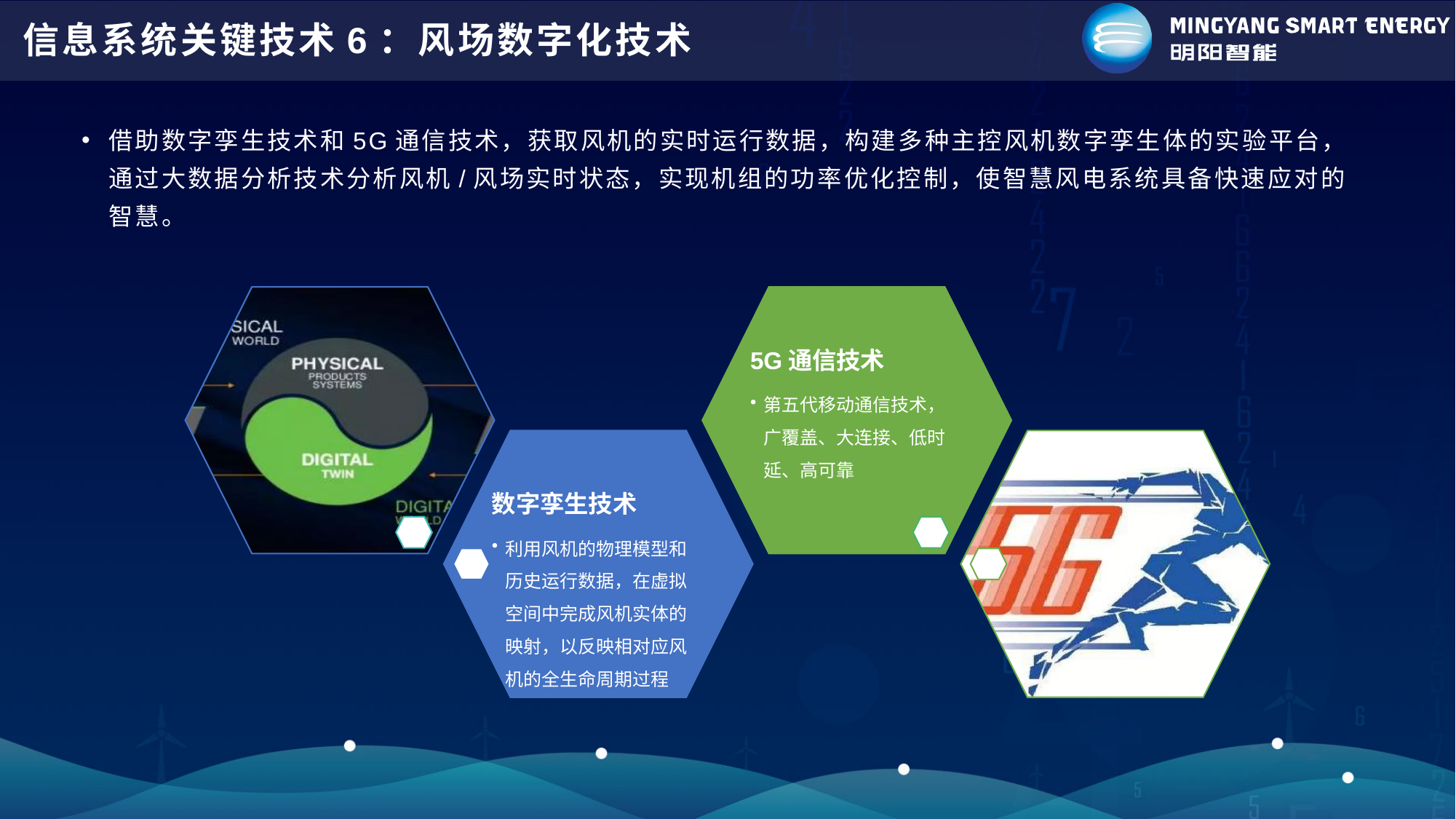

# 信息系统关键技术6：风场数字化技术
借助数字孪生技术和5G通信技术，获取风机的实时运行数据，构建多种主控风机数字孪生体的实验平台，通过大数据分析技术分析风机/风场实时状态，实现机组的功率优化控制，使智慧风电系统具备快速应对的智慧。

5G通信技术
第五代移动通信技术，广覆盖、大连接、低时延、高可靠
数字孪生技术
利用风机的物理模型和历史运行数据，在虚拟空间中完成风机实体的映射，以反映相对应风机的全生命周期过程